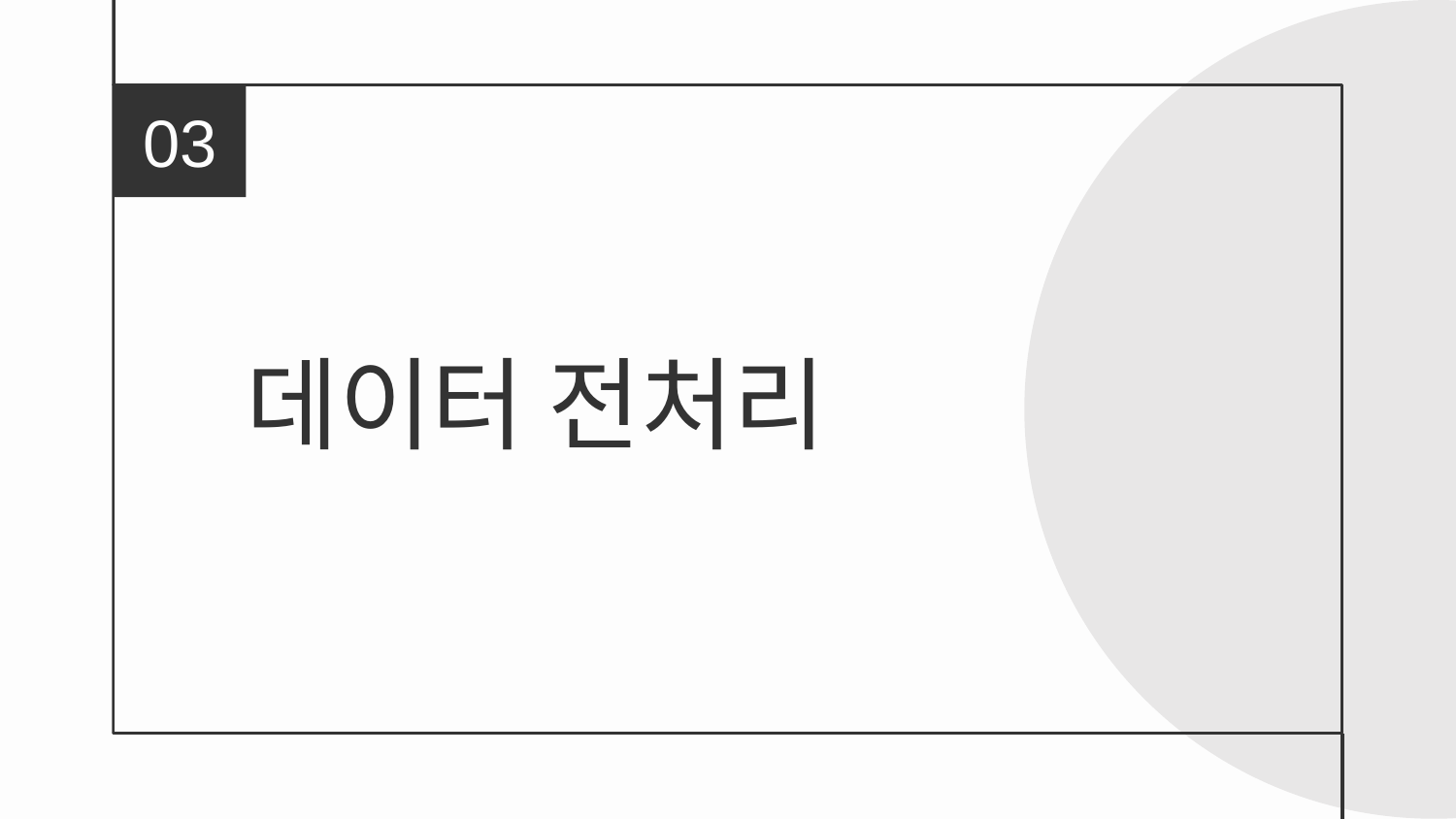

03
# 데이터 전처리
You can describe the topic of the section here